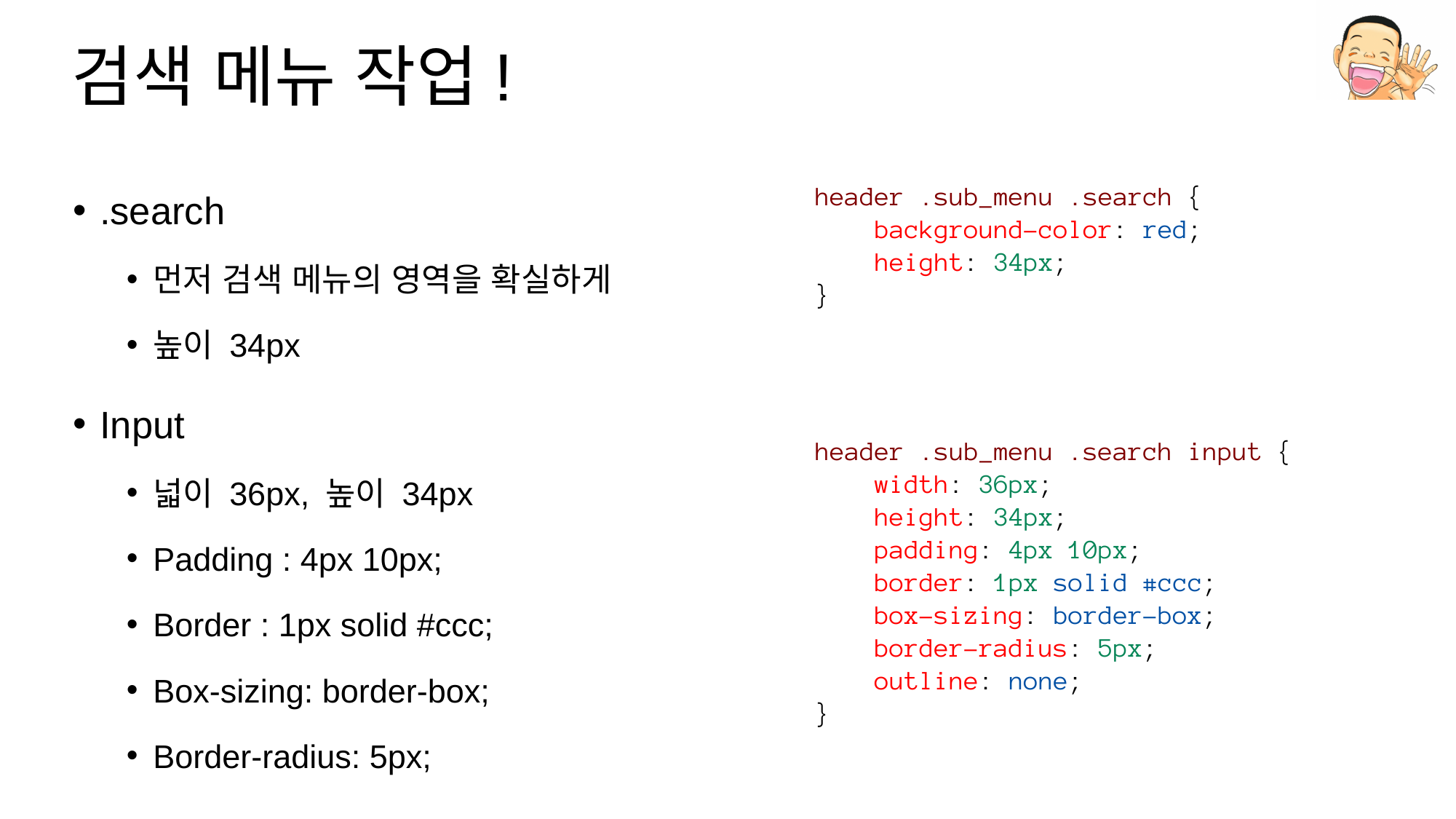

# 검색 메뉴 작업!
.search
먼저 검색 메뉴의 영역을 확실하게
높이 34px
Input
넓이 36px, 높이 34px
Padding : 4px 10px;
Border : 1px solid #ccc;
Box-sizing: border-box;
Border-radius: 5px;

header .sub_menu .search {
    background-color: red;
    height: 34px;
}
header .sub_menu .search input {
    width: 36px;
    height: 34px;
    padding: 4px 10px;
    border: 1px solid #ccc;
    box-sizing: border-box;
    border-radius: 5px;
    outline: none;
}